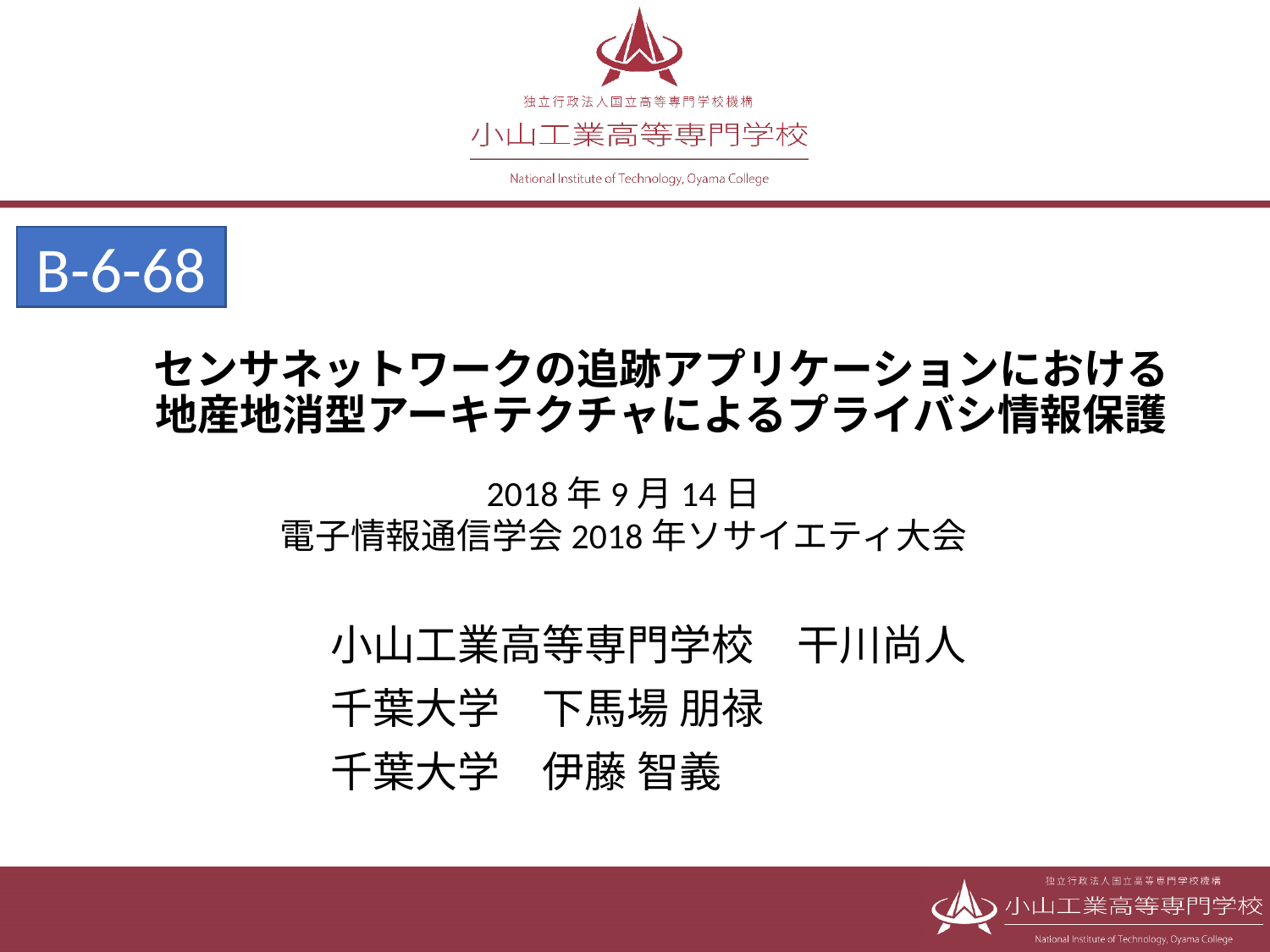

B-6-68
# センサネットワークの追跡アプリケーションにおける 地産地消型アーキテクチャによるプライバシ情報保護
2018年9月14日
電子情報通信学会2018年ソサイエティ大会
小山工業高等専門学校　干川尚人
千葉大学　下馬場 朋禄
千葉大学　伊藤 智義